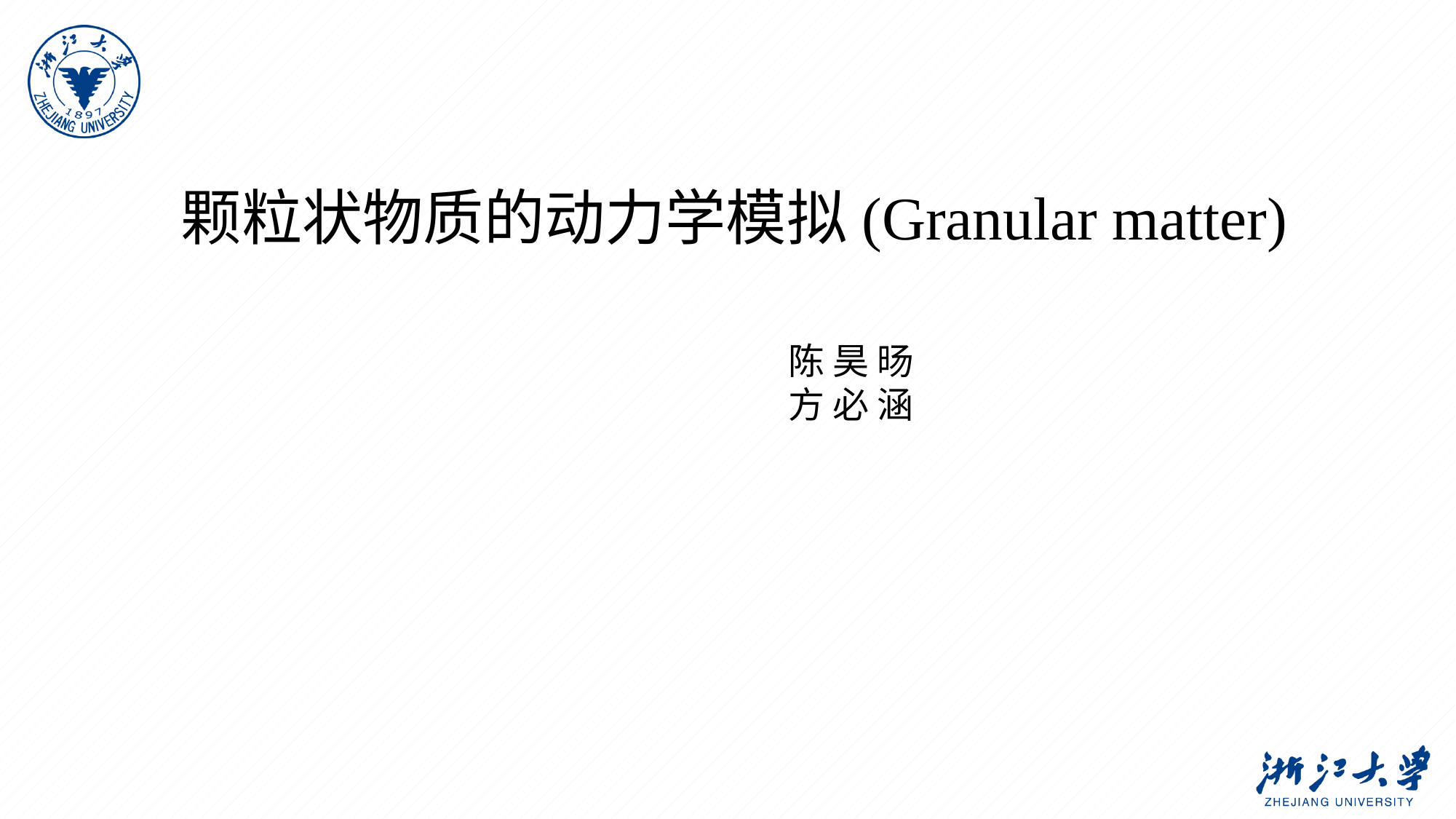

颗粒状物质的动力学模拟(Granular matter)
陈 昊 旸
方 必 涵